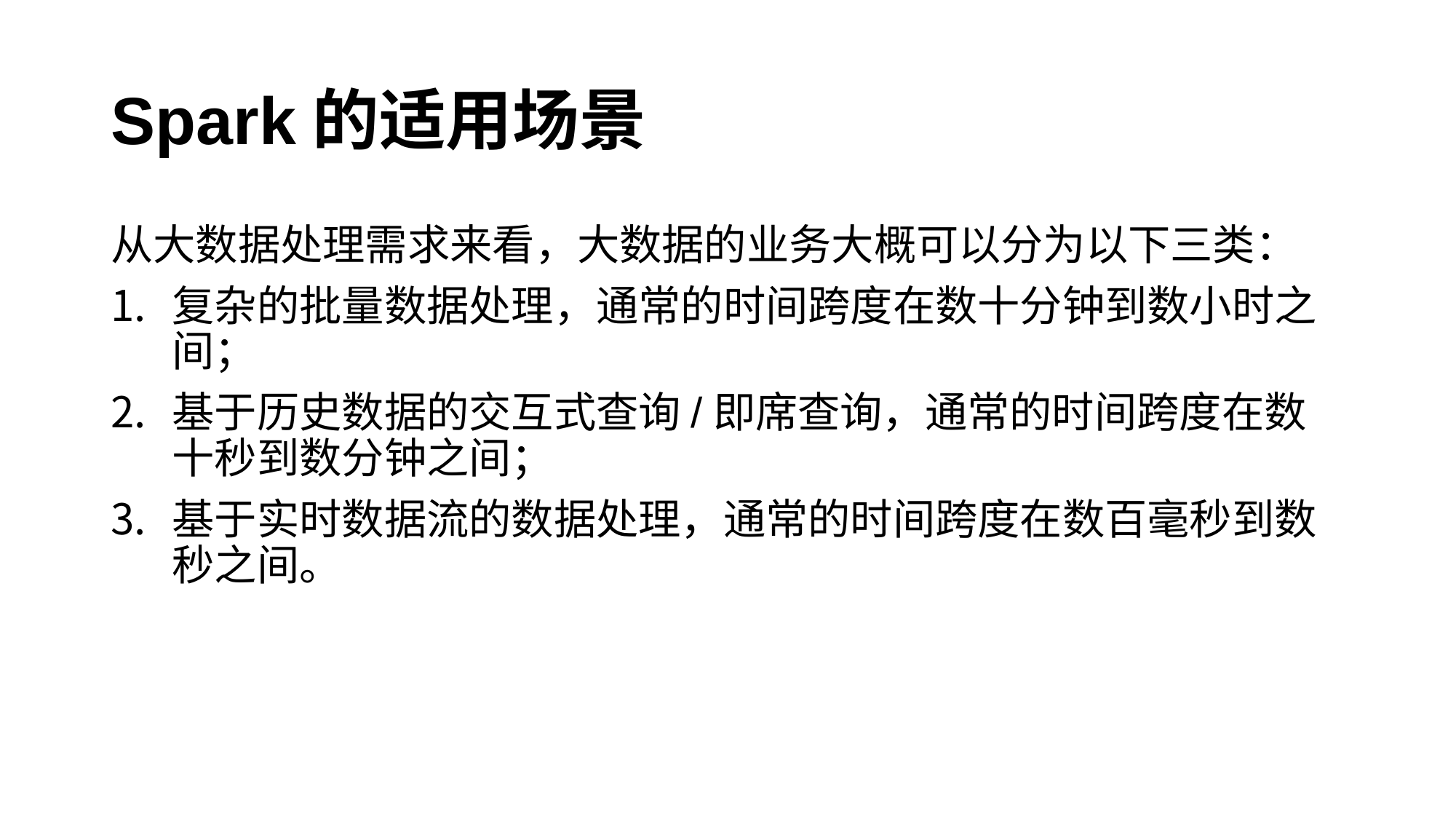

# Spark的适用场景
从大数据处理需求来看，大数据的业务大概可以分为以下三类：
复杂的批量数据处理，通常的时间跨度在数十分钟到数小时之间；
基于历史数据的交互式查询/即席查询，通常的时间跨度在数十秒到数分钟之间；
基于实时数据流的数据处理，通常的时间跨度在数百毫秒到数秒之间。